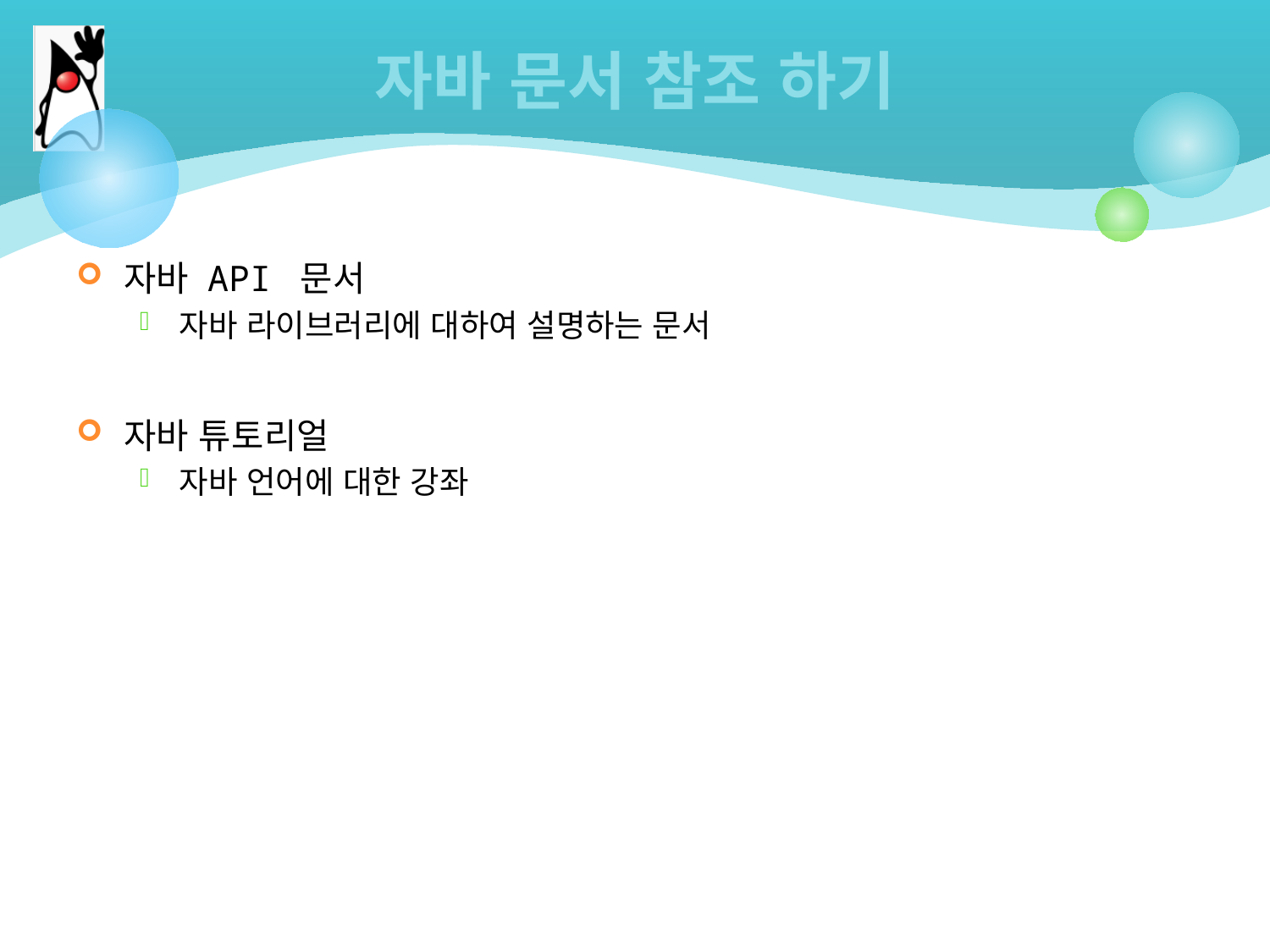

# 자바 문서 참조 하기
자바 API 문서
자바 라이브러리에 대하여 설명하는 문서

자바 튜토리얼
자바 언어에 대한 강좌